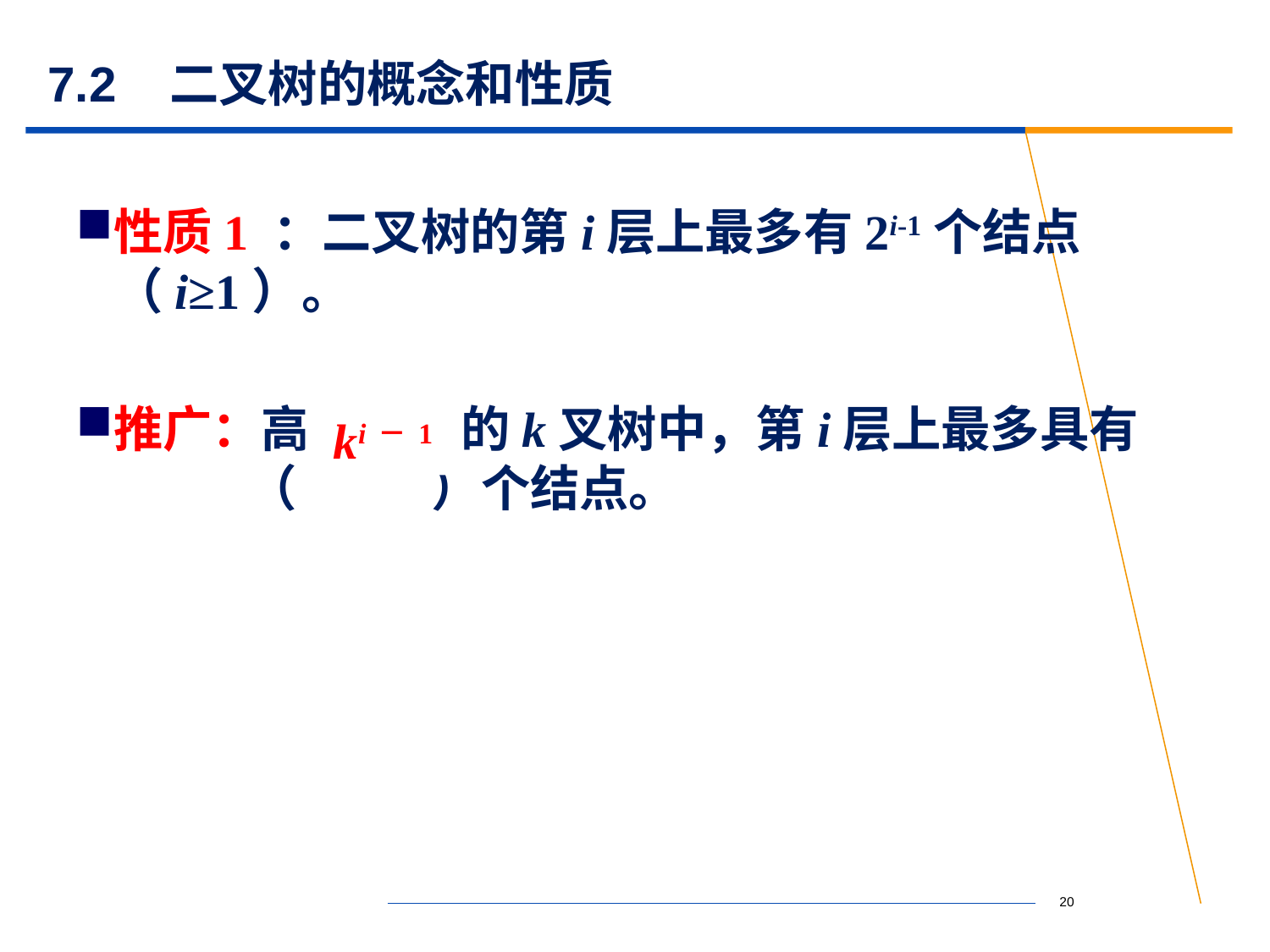

# 7.2   二叉树的概念和性质
性质1 ：二叉树的第i层上最多有2i-1个结点（i≥1）。

推广：高度为h的k叉树中，第i层上最多具有
            （            ）个结点。
ki－1